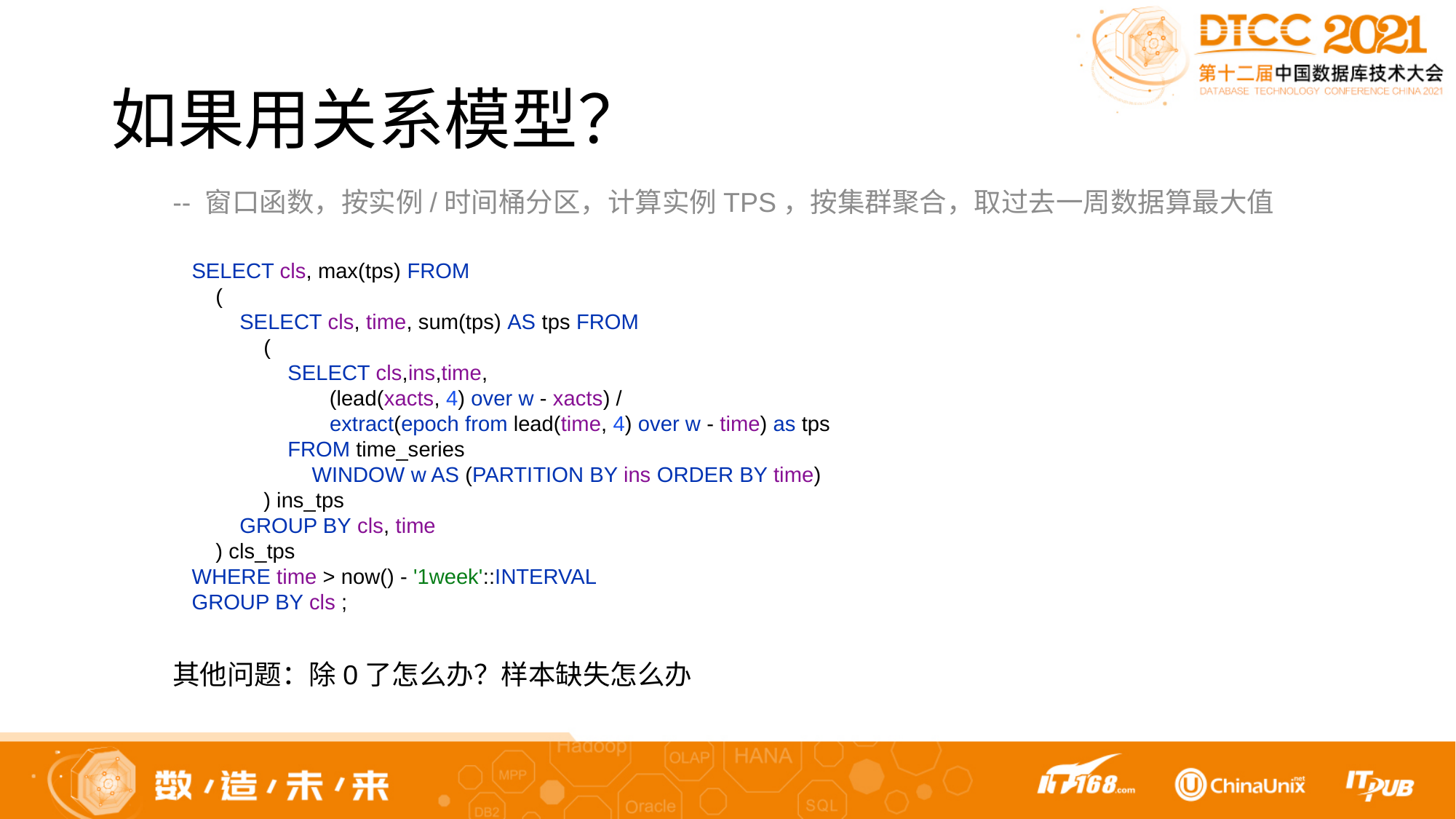

# 如果用关系模型？
-- 窗口函数，按实例/时间桶分区，计算实例TPS，按集群聚合，取过去一周数据算最大值
SELECT cls, max(tps) FROM
    (
        SELECT cls, time, sum(tps) AS tps FROM
            (
                SELECT cls,ins,time,
                       (lead(xacts, 4) over w - xacts) /
                       extract(epoch from lead(time, 4) over w - time) as tps
                FROM time_series
                    WINDOW w AS (PARTITION BY ins ORDER BY time)
            ) ins_tps
        GROUP BY cls, time
    ) cls_tps
WHERE time > now() - '1week'::INTERVAL
GROUP BY cls ;
其他问题：除0了怎么办？样本缺失怎么办